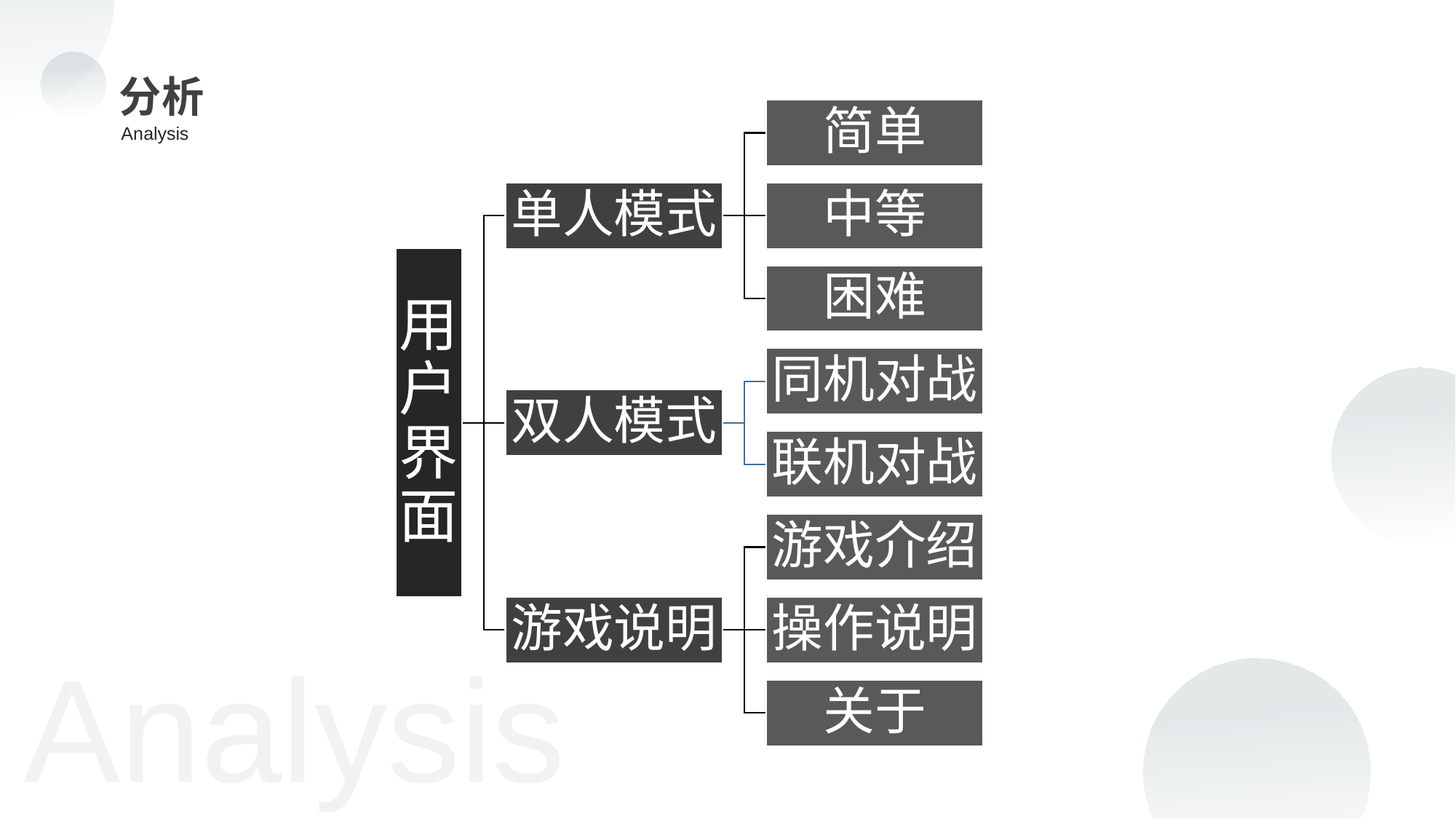

分析
Analysis

用户界面
单人模式
简单
中等
困难
双人模式
同机对战
联机对战
游戏说明
游戏介绍
操作说明
关于

Analysis